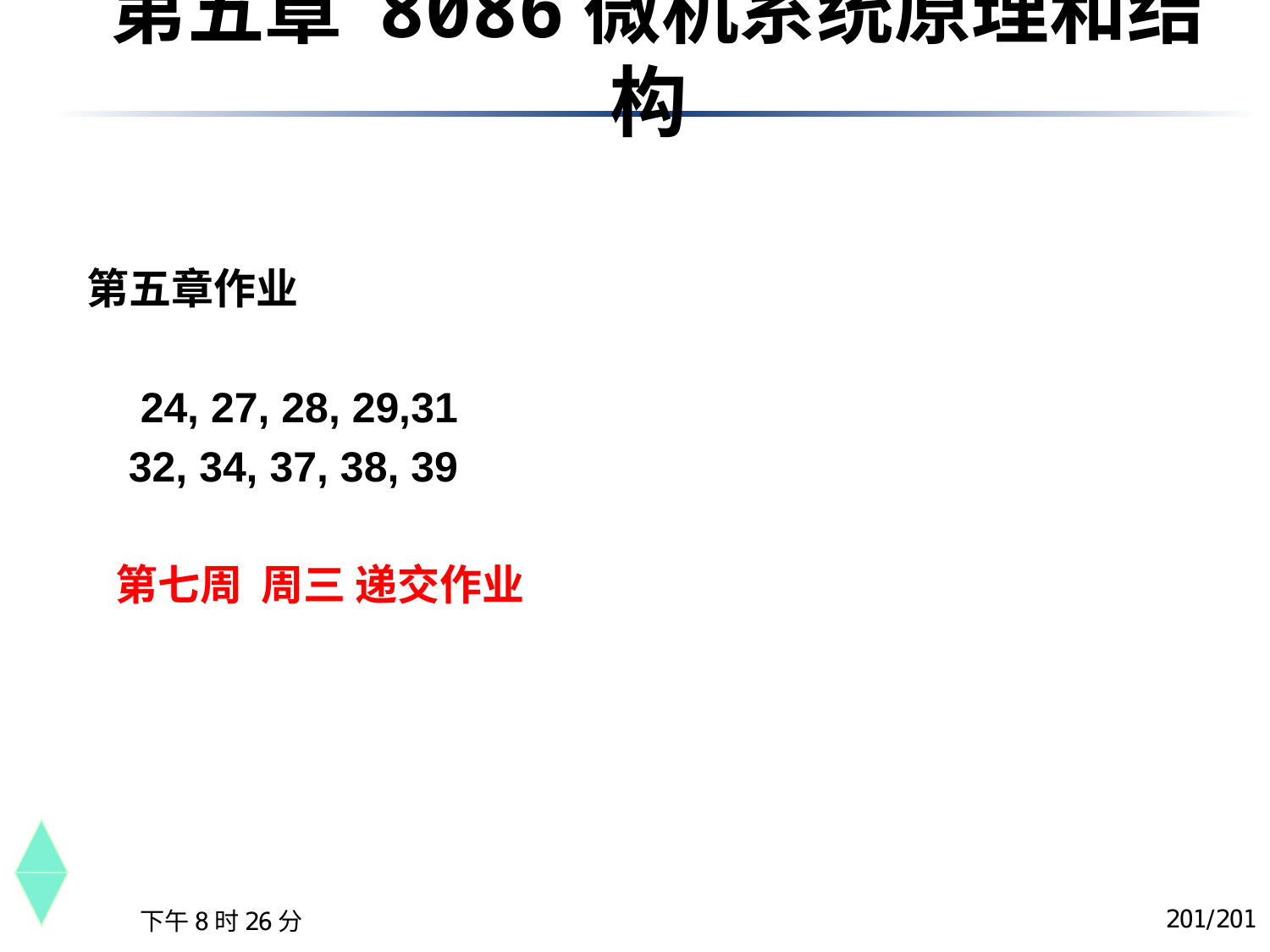

第五章 8086微机系统原理和结构

  第五章作业

       24, 27, 28, 29,31
      32, 34, 37, 38, 39

     第七周  周三 递交作业

201/201
下午8时26分